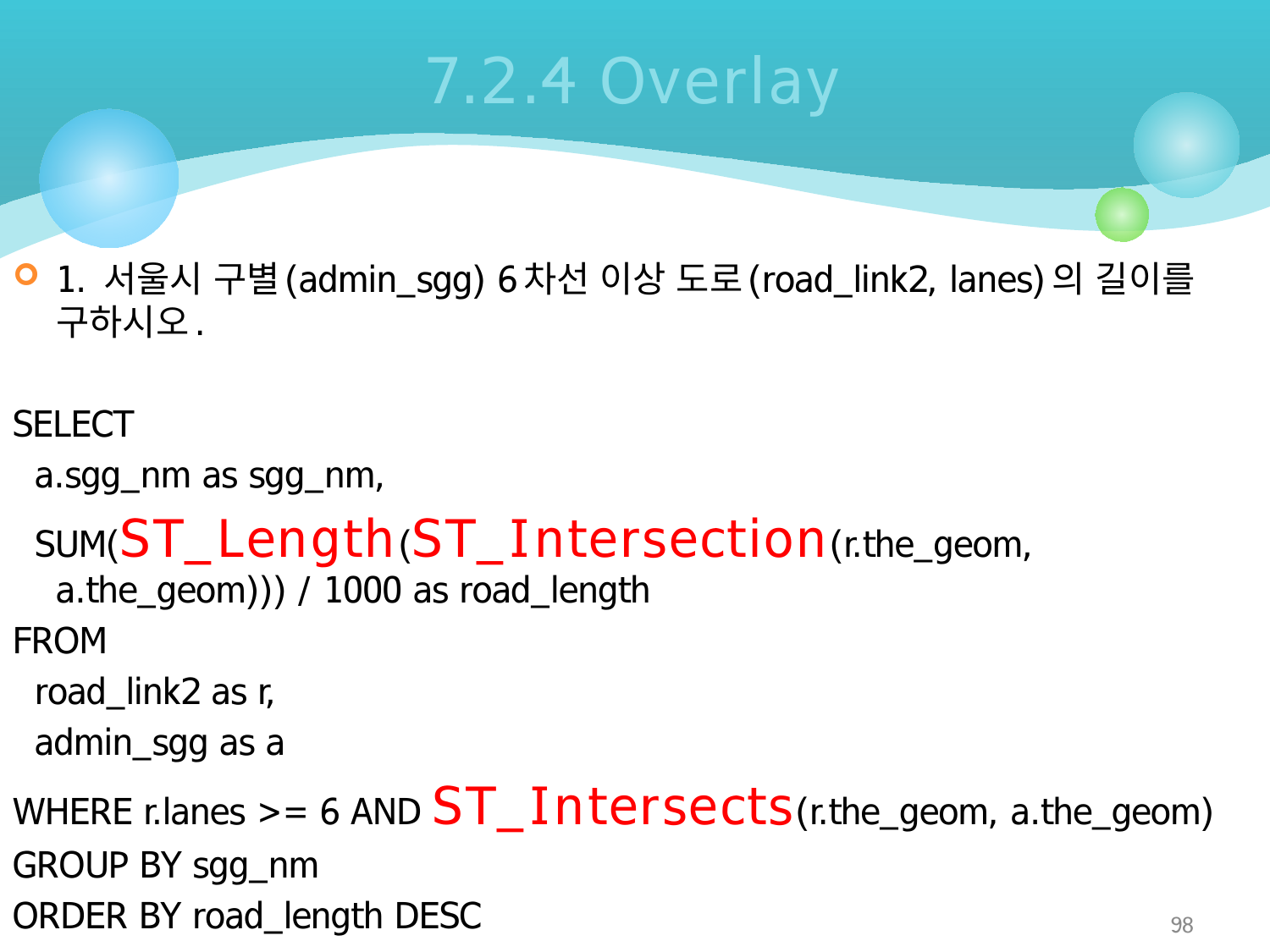

# 7.2.4 Overlay
1. 서울시 구별(admin_sgg) 6차선 이상 도로(road_link2, lanes)의 길이를 구하시오.

SELECT
  a.sgg_nm as sgg_nm,
  SUM(ST_Length(ST_Intersection(r.the_geom, a.the_geom))) / 1000 as road_length
FROM
  road_link2 as r,
  admin_sgg as a
WHERE r.lanes >= 6 AND ST_Intersects(r.the_geom, a.the_geom)
GROUP BY sgg_nm
ORDER BY road_length DESC
98